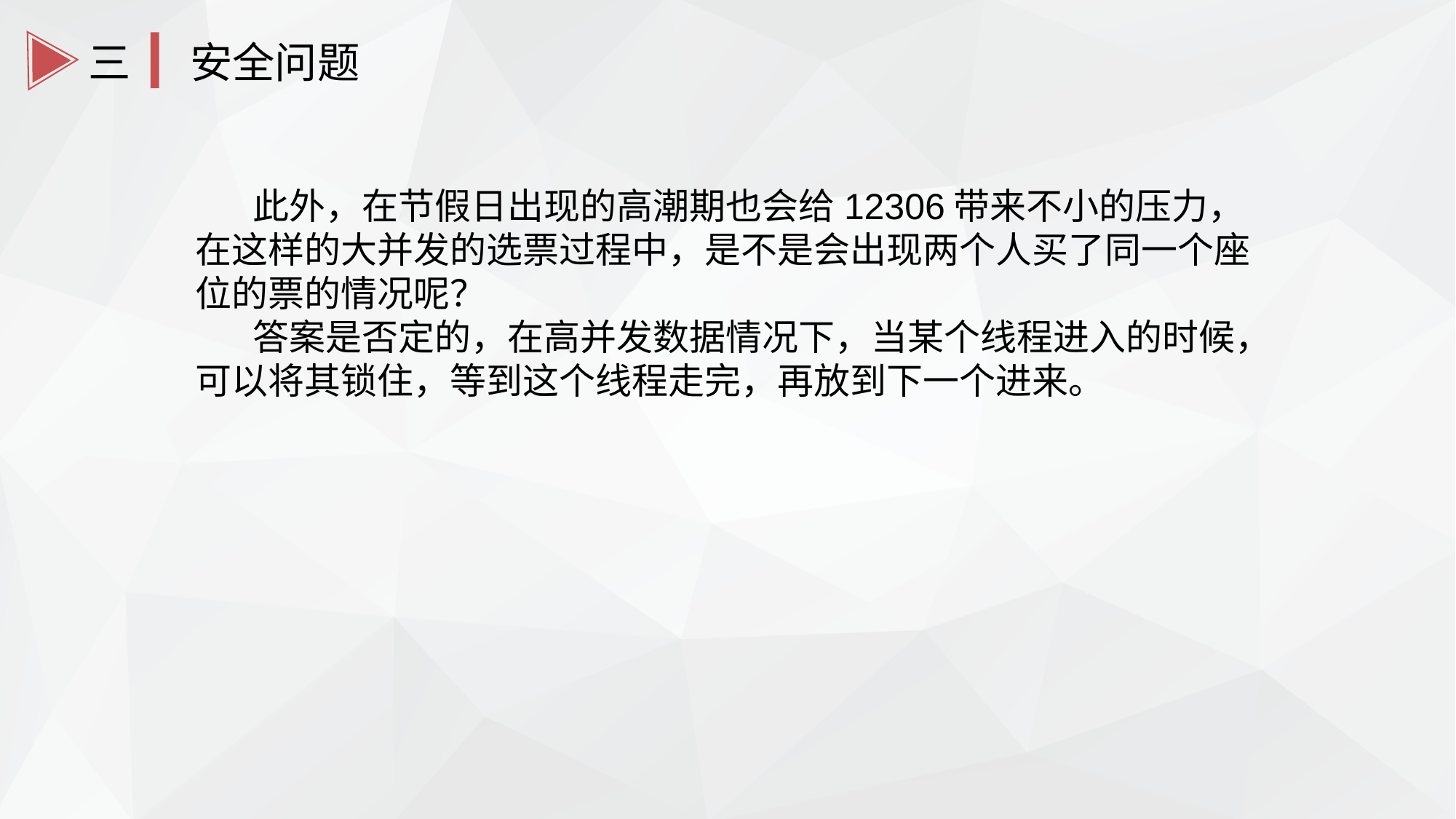

三
安全问题

      此外，在节假日出现的高潮期也会给12306带来不小的压力，在这样的大并发的选票过程中，是不是会出现两个人买了同一个座位的票的情况呢？
      答案是否定的，在高并发数据情况下，当某个线程进入的时候，可以将其锁住，等到这个线程走完，再放到下一个进来。